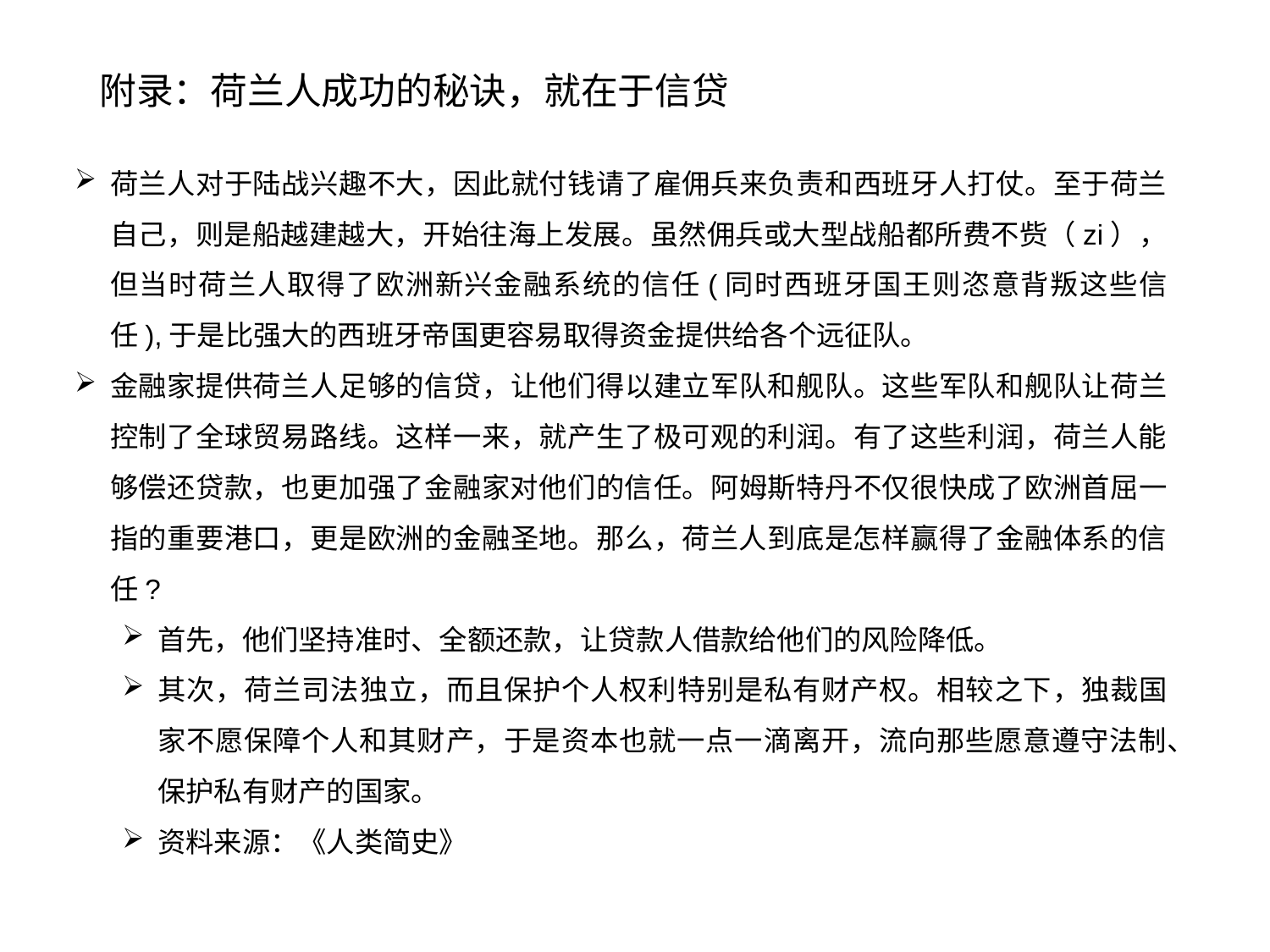

附录：荷兰人成功的秘诀，就在于信贷
荷兰人对于陆战兴趣不大，因此就付钱请了雇佣兵来负责和西班牙人打仗。至于荷兰自己，则是船越建越大，开始往海上发展。虽然佣兵或大型战船都所费不赀（zi），但当时荷兰人取得了欧洲新兴金融系统的信任(同时西班牙国王则恣意背叛这些信任),于是比强大的西班牙帝国更容易取得资金提供给各个远征队。
金融家提供荷兰人足够的信贷，让他们得以建立军队和舰队。这些军队和舰队让荷兰控制了全球贸易路线。这样一来，就产生了极可观的利润。有了这些利润，荷兰人能够偿还贷款，也更加强了金融家对他们的信任。阿姆斯特丹不仅很快成了欧洲首屈一指的重要港口，更是欧洲的金融圣地。那么，荷兰人到底是怎样赢得了金融体系的信任?
首先，他们坚持准时、全额还款，让贷款人借款给他们的风险降低。
其次，荷兰司法独立，而且保护个人权利特别是私有财产权。相较之下，独裁国家不愿保障个人和其财产，于是资本也就一点一滴离开，流向那些愿意遵守法制、保护私有财产的国家。
资料来源：《人类简史》